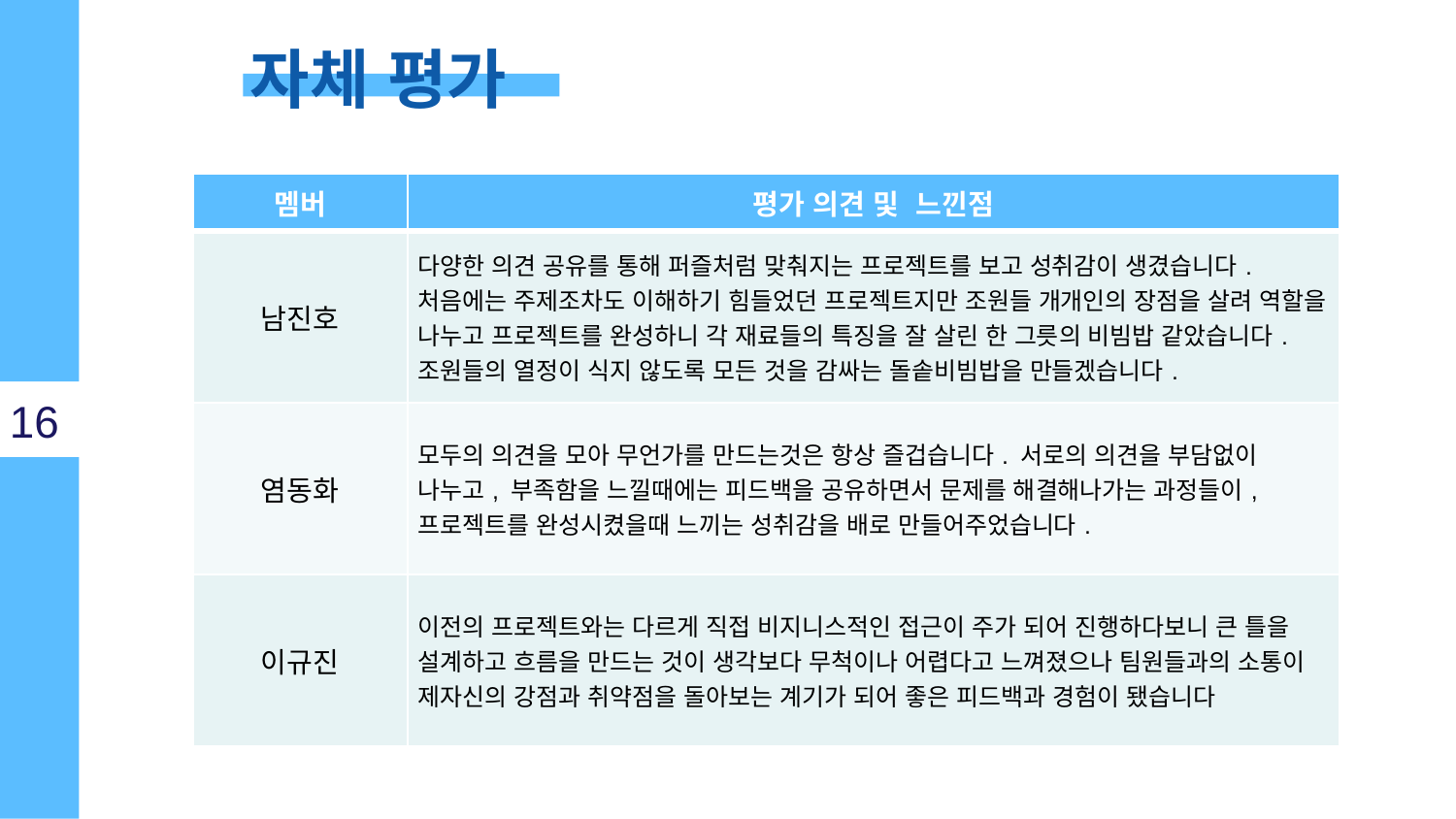

자체 평가

| 멤버 | 평가 의견 및 느낀점 |
| --- | --- |
| 남진호 | 다양한 의견 공유를 통해 퍼즐처럼 맞춰지는 프로젝트를 보고 성취감이 생겼습니다. 처음에는 주제조차도 이해하기 힘들었던 프로젝트지만 조원들 개개인의 장점을 살려 역할을 나누고 프로젝트를 완성하니 각 재료들의 특징을 잘 살린 한 그릇의 비빔밥 같았습니다. 조원들의 열정이 식지 않도록 모든 것을 감싸는 돌솥비빔밥을 만들겠습니다. |
| 염동화 | 모두의 의견을 모아 무언가를 만드는것은 항상 즐겁습니다. 서로의 의견을 부담없이 나누고, 부족함을 느낄때에는 피드백을 공유하면서 문제를 해결해나가는 과정들이, 프로젝트를 완성시켰을때 느끼는 성취감을 배로 만들어주었습니다. |
| 이규진 | 이전의 프로젝트와는 다르게 직접 비지니스적인 접근이 주가 되어 진행하다보니 큰 틀을 설계하고 흐름을 만드는 것이 생각보다 무척이나 어렵다고 느껴졌으나 팀원들과의 소통이 제자신의 강점과 취약점을 돌아보는 계기가 되어 좋은 피드백과 경험이 됐습니다 |
16